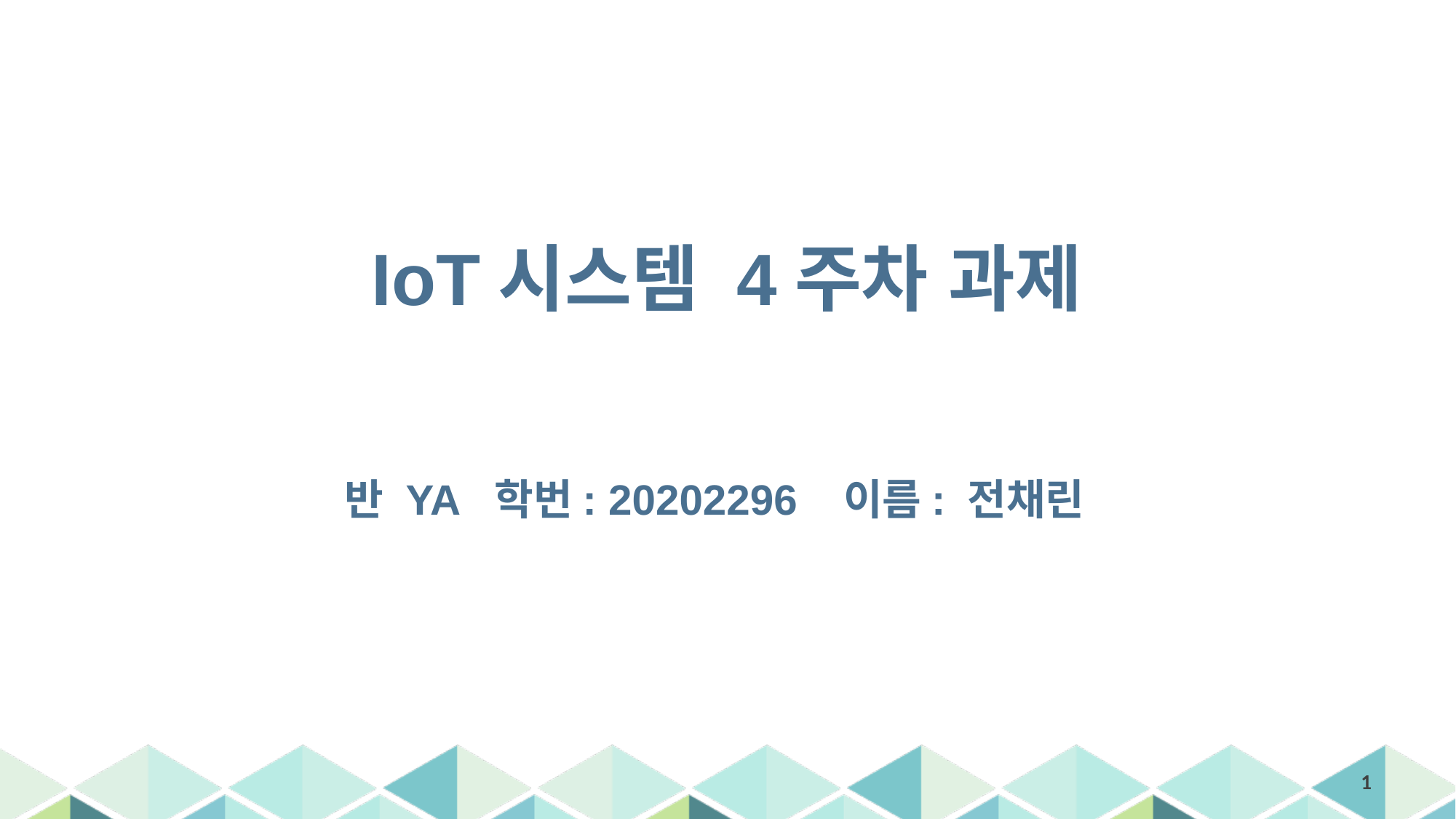

IoT시스템 4주차 과제
반 YA  학번: 20202296   이름: 전채린
1